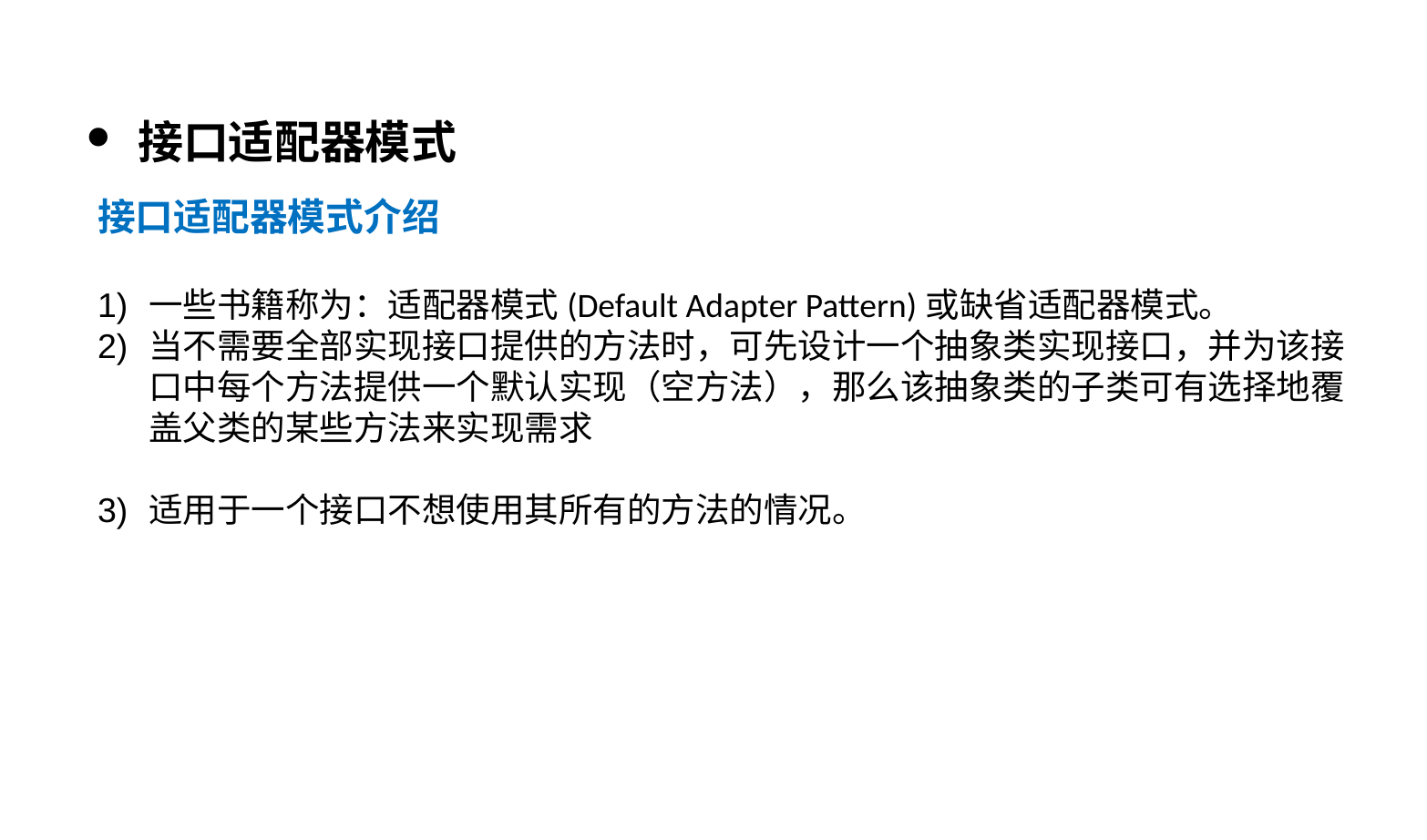

接口适配器模式

接口适配器模式介绍

一些书籍称为：适配器模式(Default Adapter Pattern)或缺省适配器模式。
当不需要全部实现接口提供的方法时，可先设计一个抽象类实现接口，并为该接口中每个方法提供一个默认实现（空方法），那么该抽象类的子类可有选择地覆盖父类的某些方法来实现需求

适用于一个接口不想使用其所有的方法的情况。